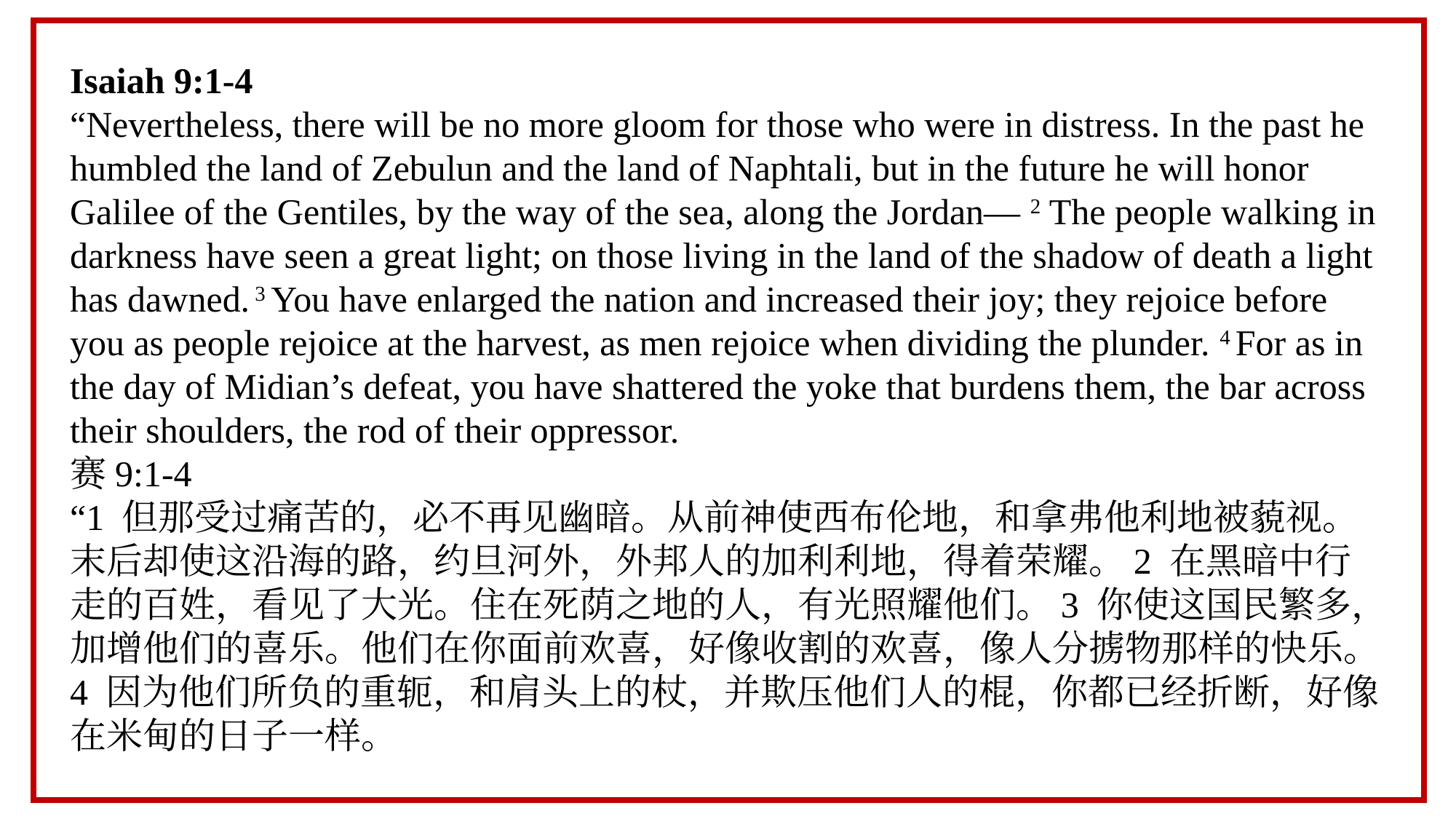

Isaiah 9:1-4
“Nevertheless, there will be no more gloom for those who were in distress. In the past he humbled the land of Zebulun and the land of Naphtali, but in the future he will honor Galilee of the Gentiles, by the way of the sea, along the Jordan— 2 The people walking in darkness have seen a great light; on those living in the land of the shadow of death a light has dawned. 3 You have enlarged the nation and increased their joy; they rejoice before you as people rejoice at the harvest, as men rejoice when dividing the plunder. 4 For as in the day of Midian’s defeat, you have shattered the yoke that burdens them, the bar across their shoulders, the rod of their oppressor.
赛9:1-4
“1 但那受过痛苦的，必不再见幽暗。从前神使西布伦地，和拿弗他利地被藐视。末后却使这沿海的路，约旦河外，外邦人的加利利地，得着荣耀。2 在黑暗中行走的百姓，看见了大光。住在死荫之地的人，有光照耀他们。3 你使这国民繁多，加增他们的喜乐。他们在你面前欢喜，好像收割的欢喜，像人分掳物那样的快乐。4 因为他们所负的重轭，和肩头上的杖，并欺压他们人的棍，你都已经折断，好像在米甸的日子一样。